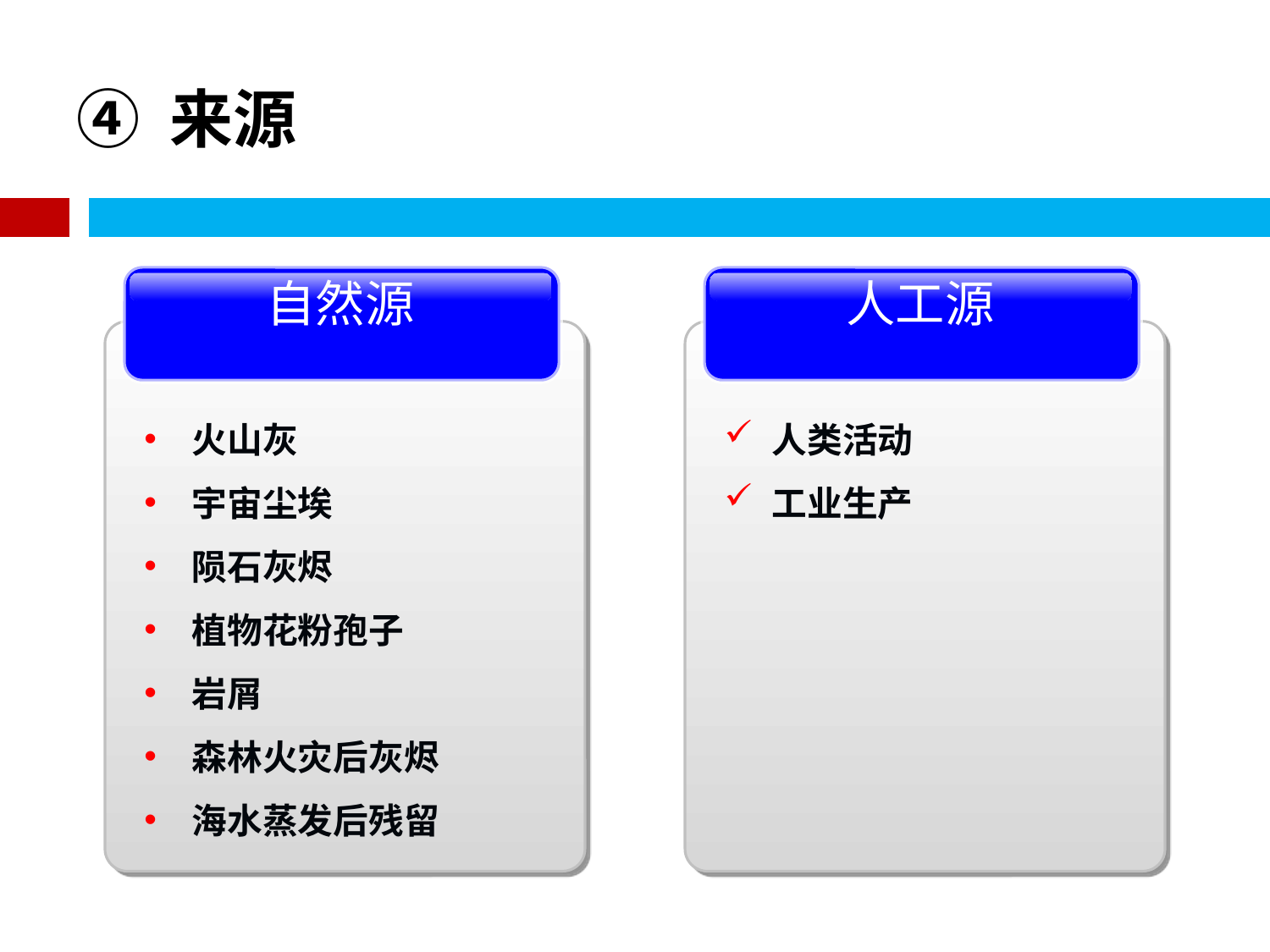

# ④ 来源

人工源

人类活动
工业生产

自然源

火山灰
宇宙尘埃
陨石灰烬
植物花粉孢子
岩屑
森林火灾后灰烬
海水蒸发后残留